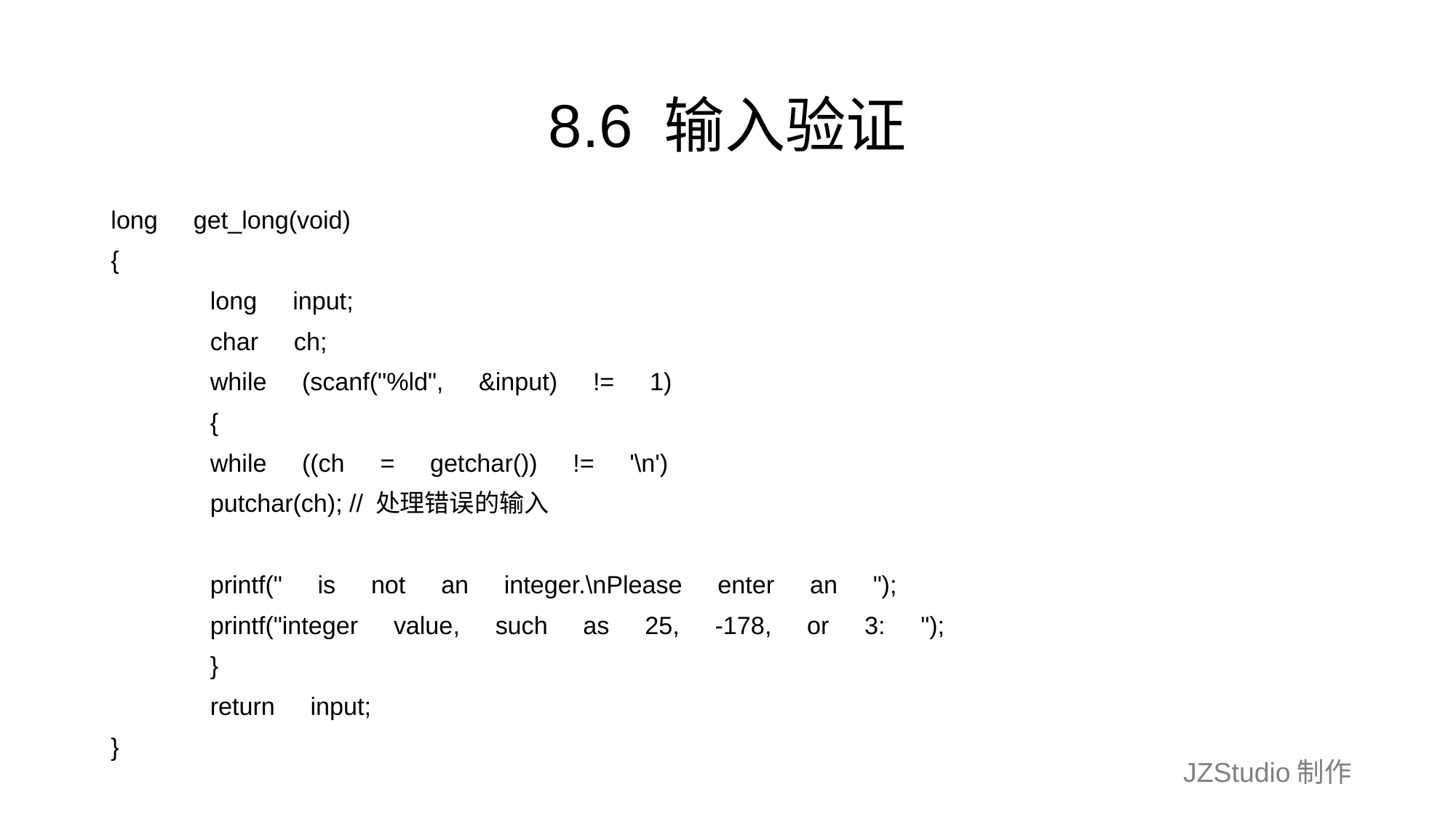

# 8.6 输入验证
long　get_long(void)
{
	long　input;
	char　ch;
	while　(scanf("%ld",　&input)　!=　1)
	{
		while　((ch　=　getchar())　!=　'\n')
			putchar(ch); // 处理错误的输入

		printf("　is　not　an　integer.\nPlease　enter　an　");
		printf("integer　value,　such　as　25,　-178,　or　3:　");
	}
	return　input;
}